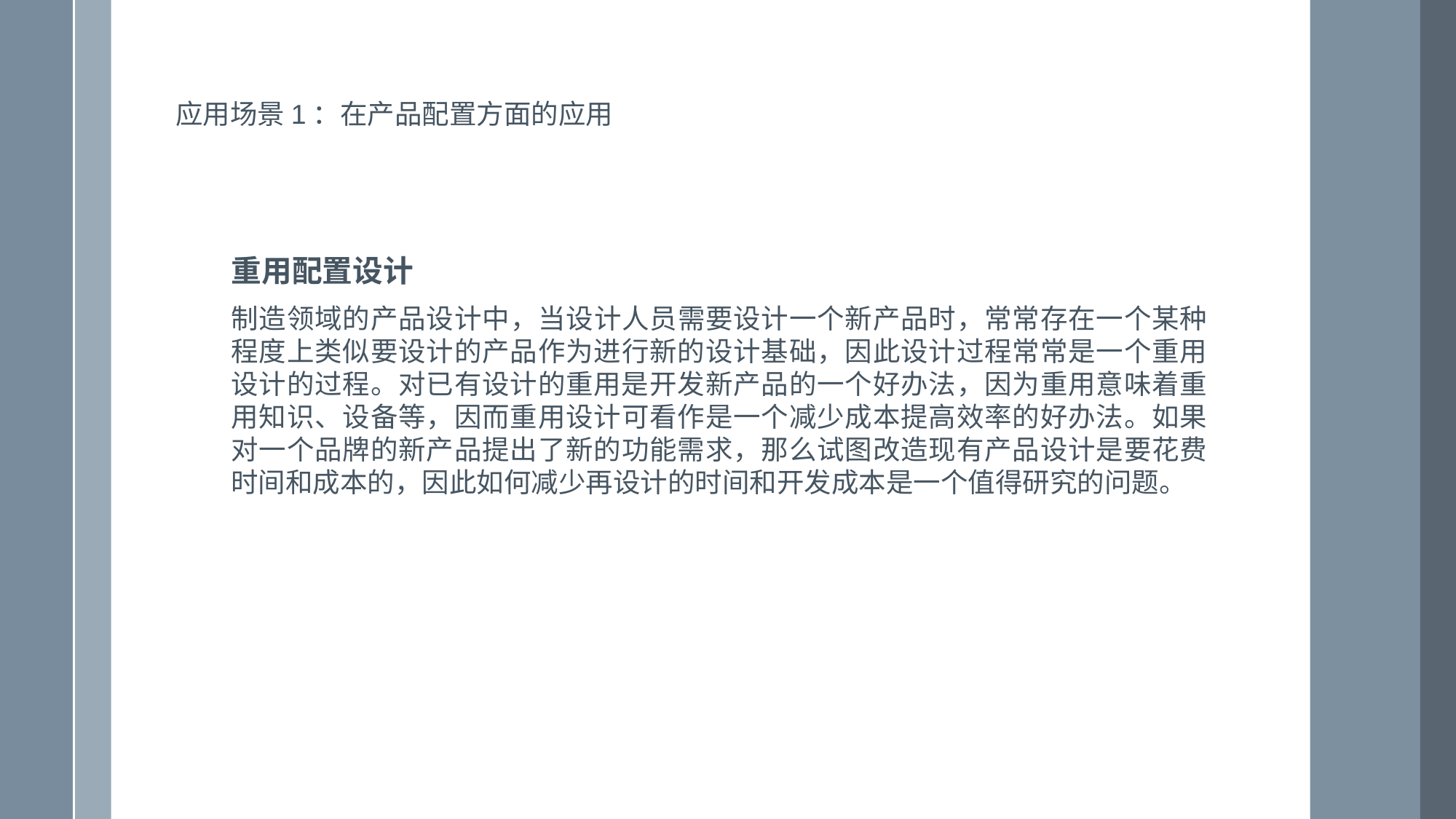

应用场景1：在产品配置方面的应用
重用配置设计
制造领域的产品设计中，当设计人员需要设计一个新产品时，常常存在一个某种程度上类似要设计的产品作为进行新的设计基础，因此设计过程常常是一个重用设计的过程。对已有设计的重用是开发新产品的一个好办法，因为重用意味着重用知识、设备等，因而重用设计可看作是一个减少成本提高效率的好办法。如果对一个品牌的新产品提出了新的功能需求，那么试图改造现有产品设计是要花费时间和成本的，因此如何减少再设计的时间和开发成本是一个值得研究的问题。